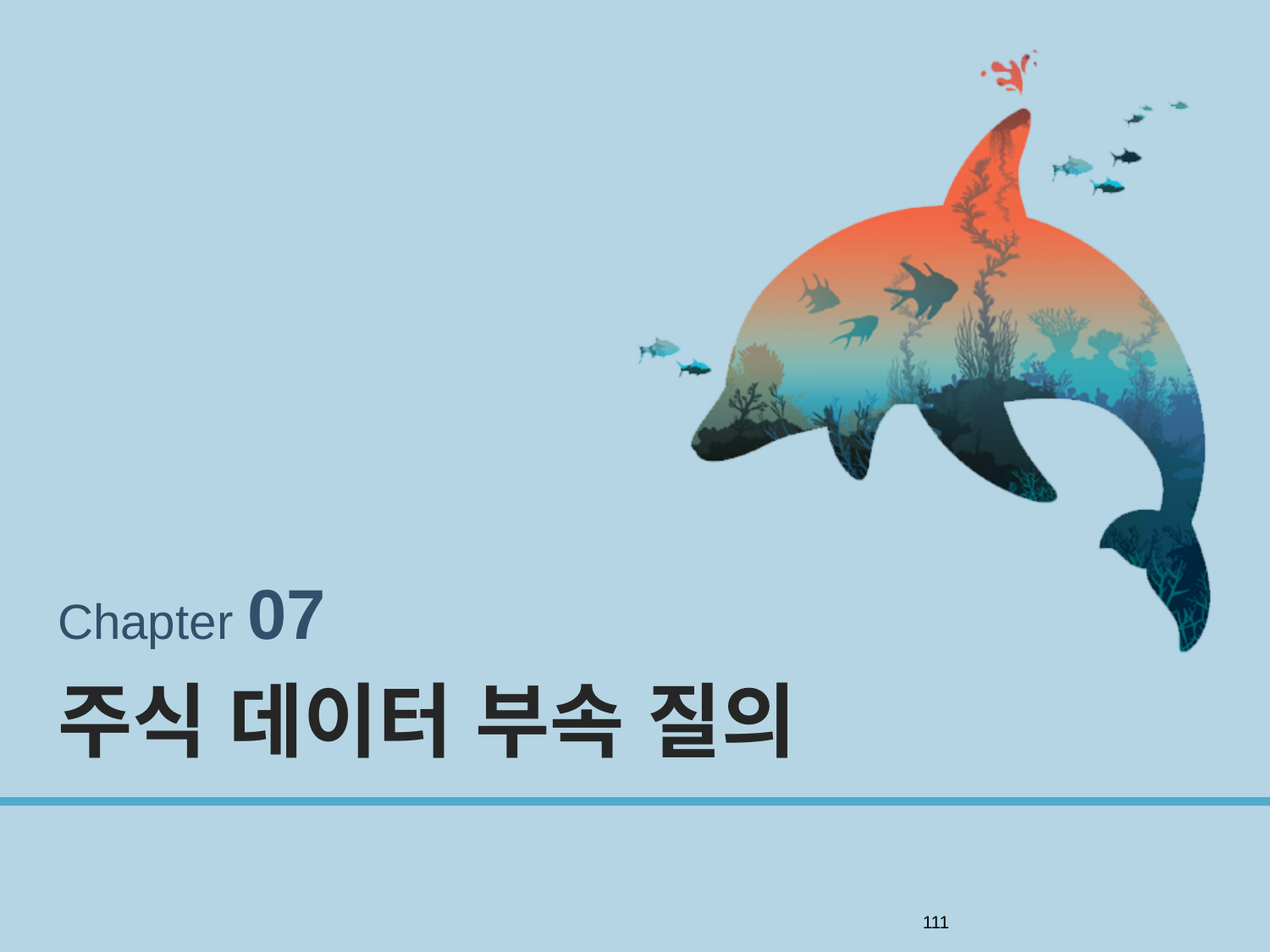

Chapter 07
주식 데이터 부속 질의
111